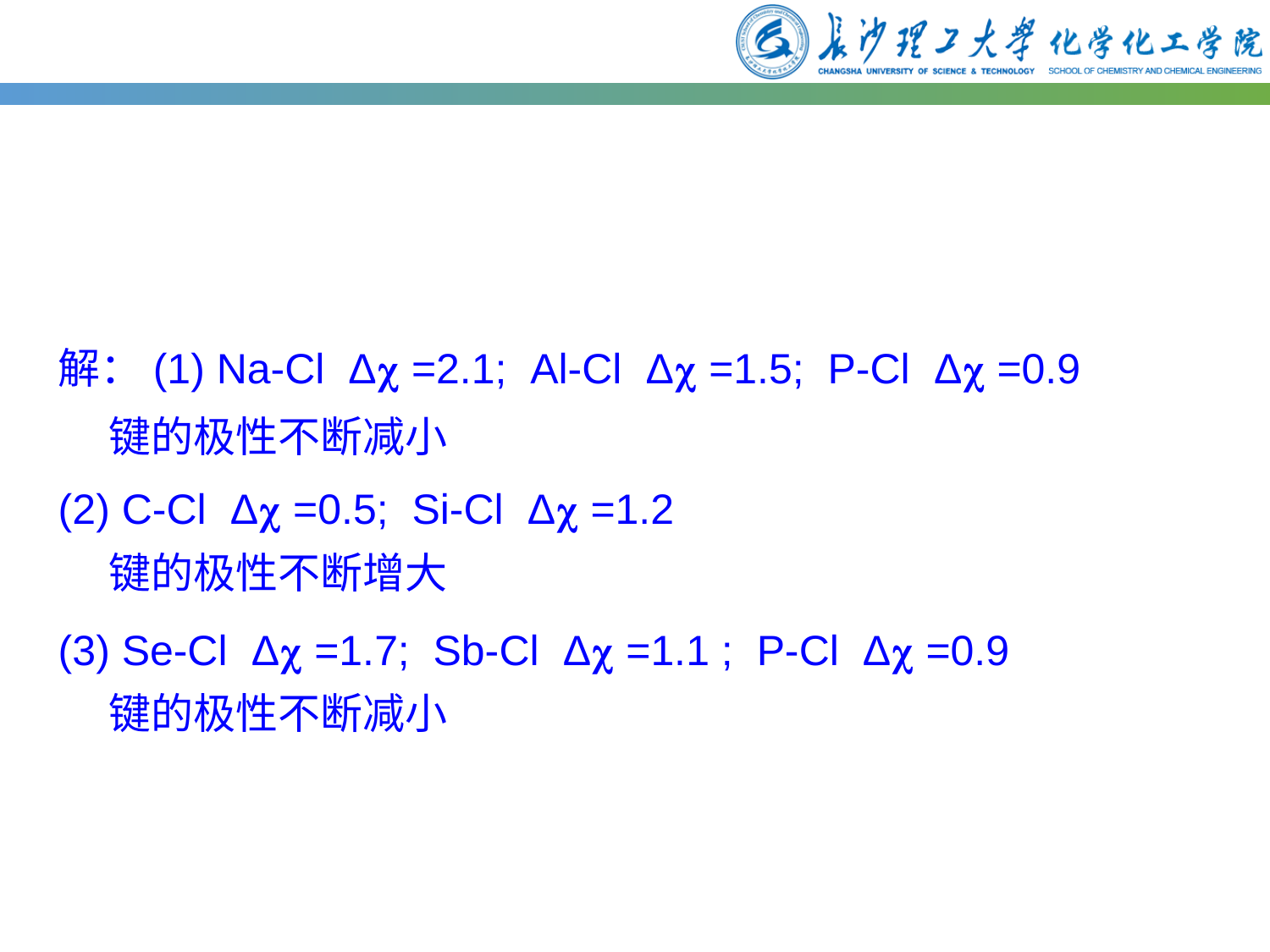

解：(1) Na-Cl  Δ𝛘 =2.1;  Al-Cl  Δ𝛘 =1.5;  P-Cl  Δ𝛘 =0.9
键的极性不断减小
(2) C-Cl  Δ𝛘 =0.5;  Si-Cl  Δ𝛘 =1.2
键的极性不断增大
(3) Se-Cl  Δ𝛘 =1.7;  Sb-Cl  Δ𝛘 =1.1 ;  P-Cl  Δ𝛘 =0.9
键的极性不断减小

48